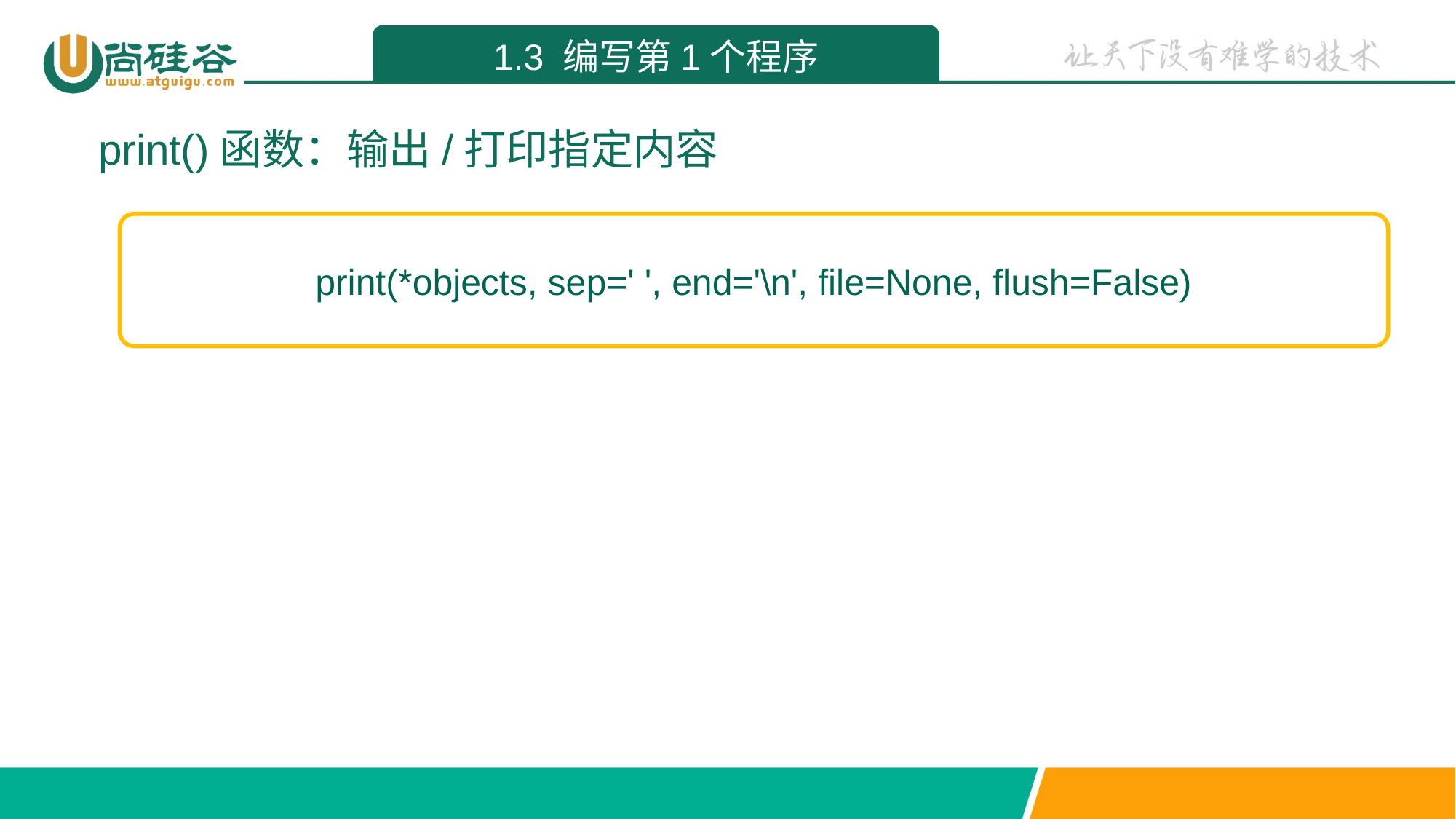

1.3 编写第1个程序
print()函数：输出/打印指定内容
print(*objects, sep=' ', end='\n', file=None, flush=False)